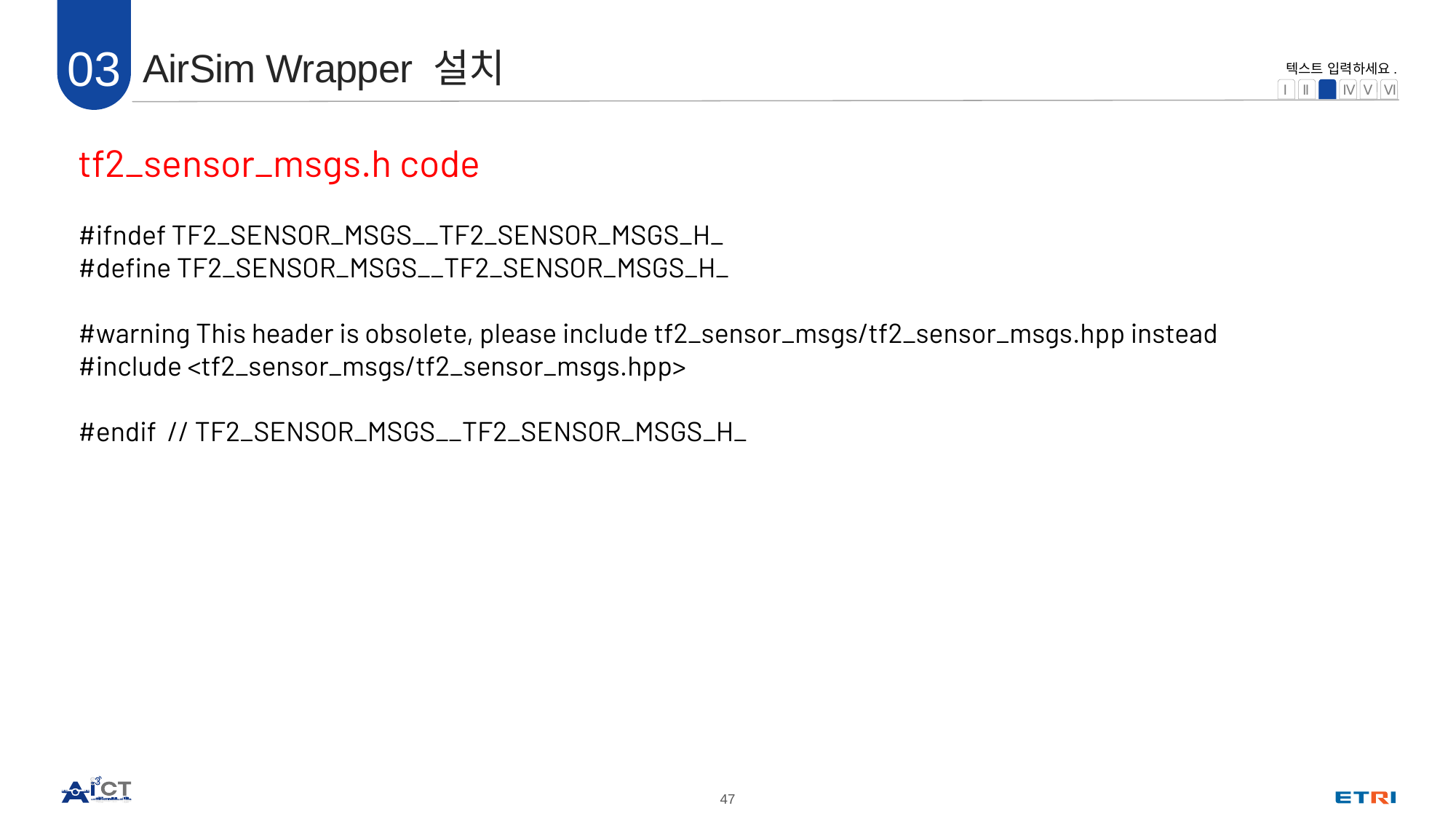

03
AirSim Wrapper 설치
tf2_sensor_msgs.h code

#ifndef TF2_SENSOR_MSGS__TF2_SENSOR_MSGS_H_
#define TF2_SENSOR_MSGS__TF2_SENSOR_MSGS_H_

#warning This header is obsolete, please include tf2_sensor_msgs/tf2_sensor_msgs.hpp instead
#include <tf2_sensor_msgs/tf2_sensor_msgs.hpp>

#endif  // TF2_SENSOR_MSGS__TF2_SENSOR_MSGS_H_